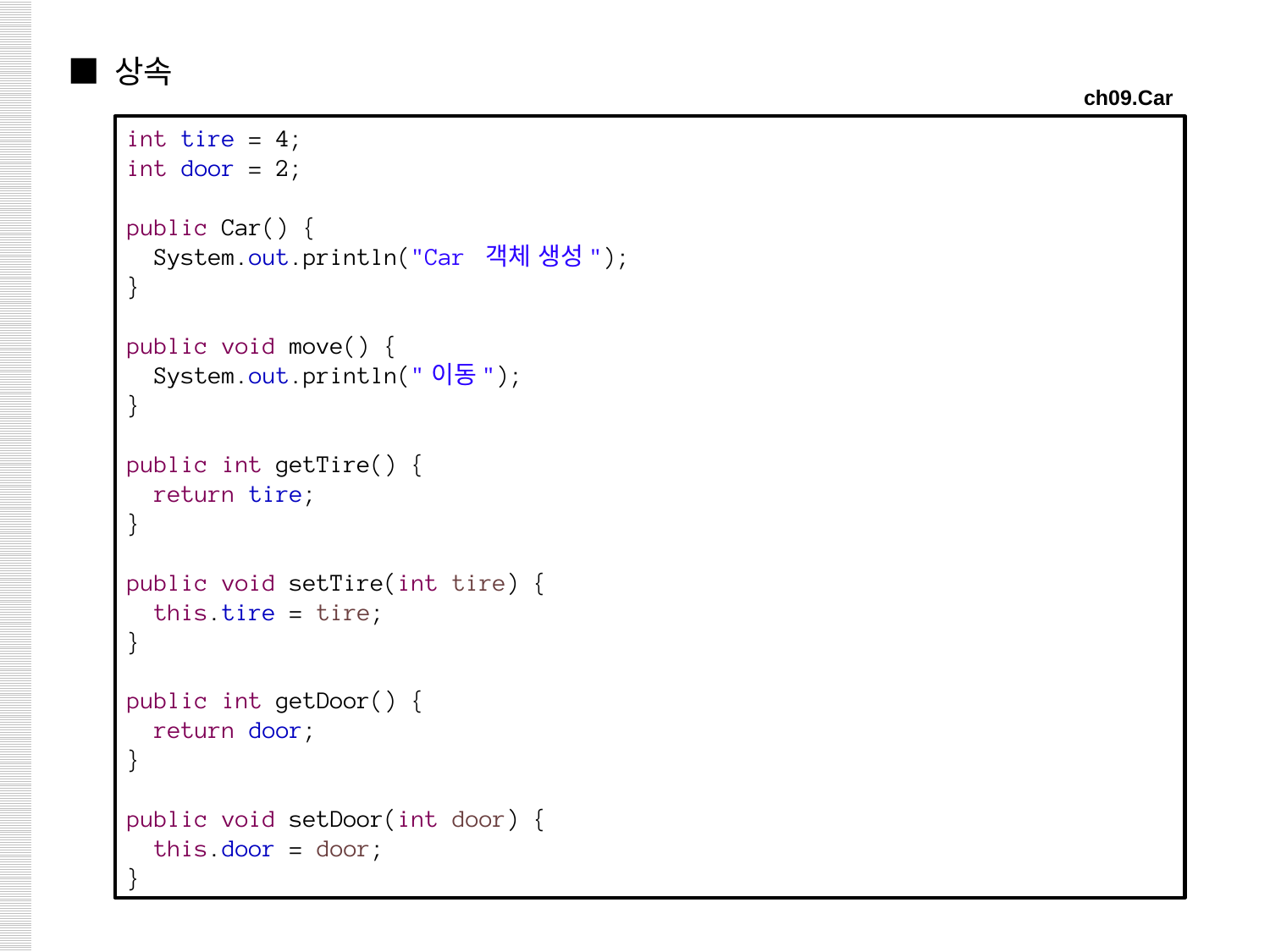

■ 상속
ch09.Car
int tire = 4;
int door = 2;

public Car() {
  System.out.println("Car 객체 생성");
}

public void move() {
  System.out.println("이동");
}

public int getTire() {
  return tire;
}

public void setTire(int tire) {
  this.tire = tire;
}

public int getDoor() {
  return door;
}

public void setDoor(int door) {
  this.door = door;
}